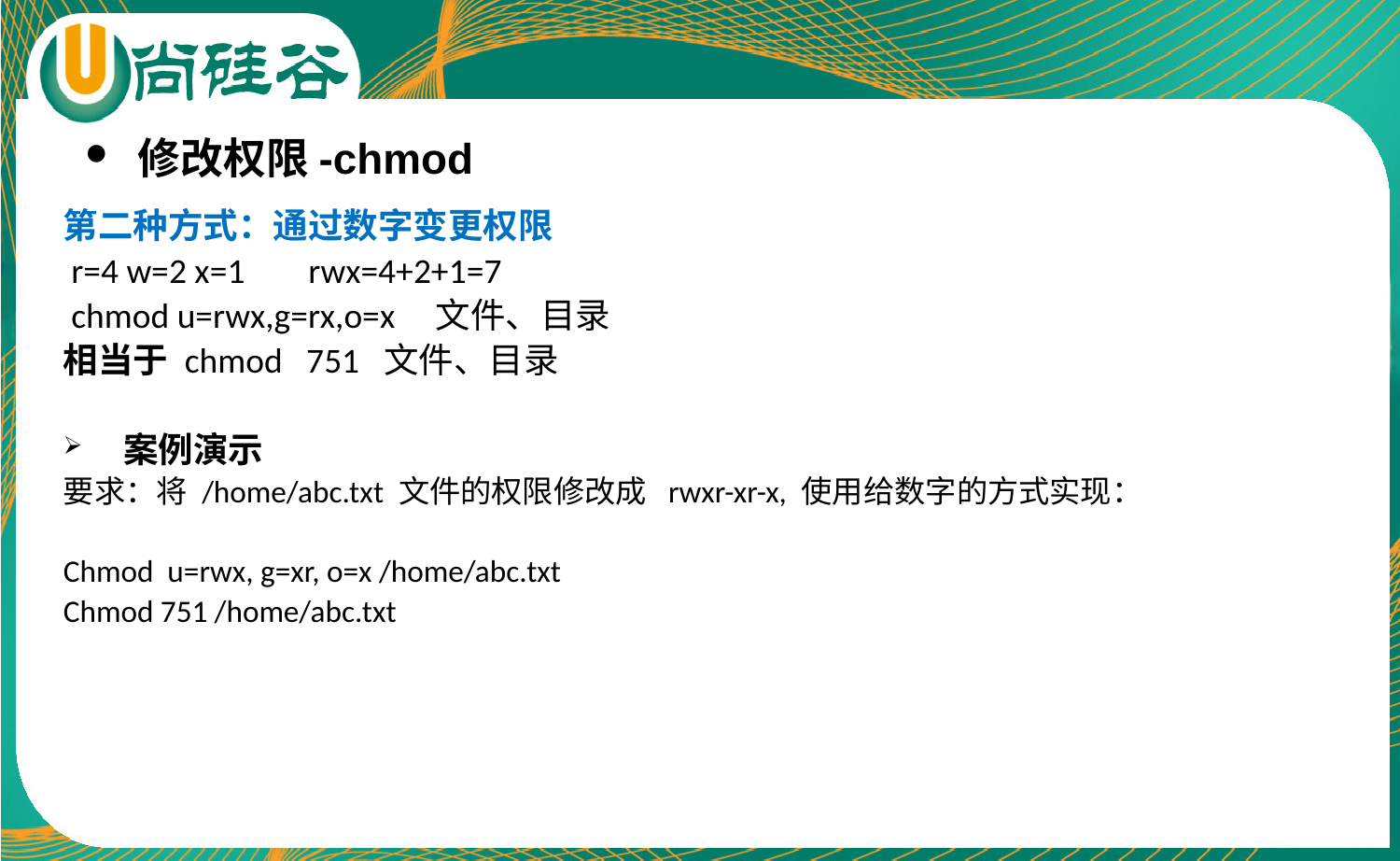

修改权限-chmod
第二种方式：通过数字变更权限
 r=4 w=2 x=1        rwx=4+2+1=7
 chmod u=rwx,g=rx,o=x    文件、目录
相当于 chmod   751  文件、目录

 案例演示
要求：将 /home/abc.txt 文件的权限修改成  rwxr-xr-x, 使用给数字的方式实现：

Chmod  u=rwx, g=xr, o=x /home/abc.txt
Chmod 751 /home/abc.txt